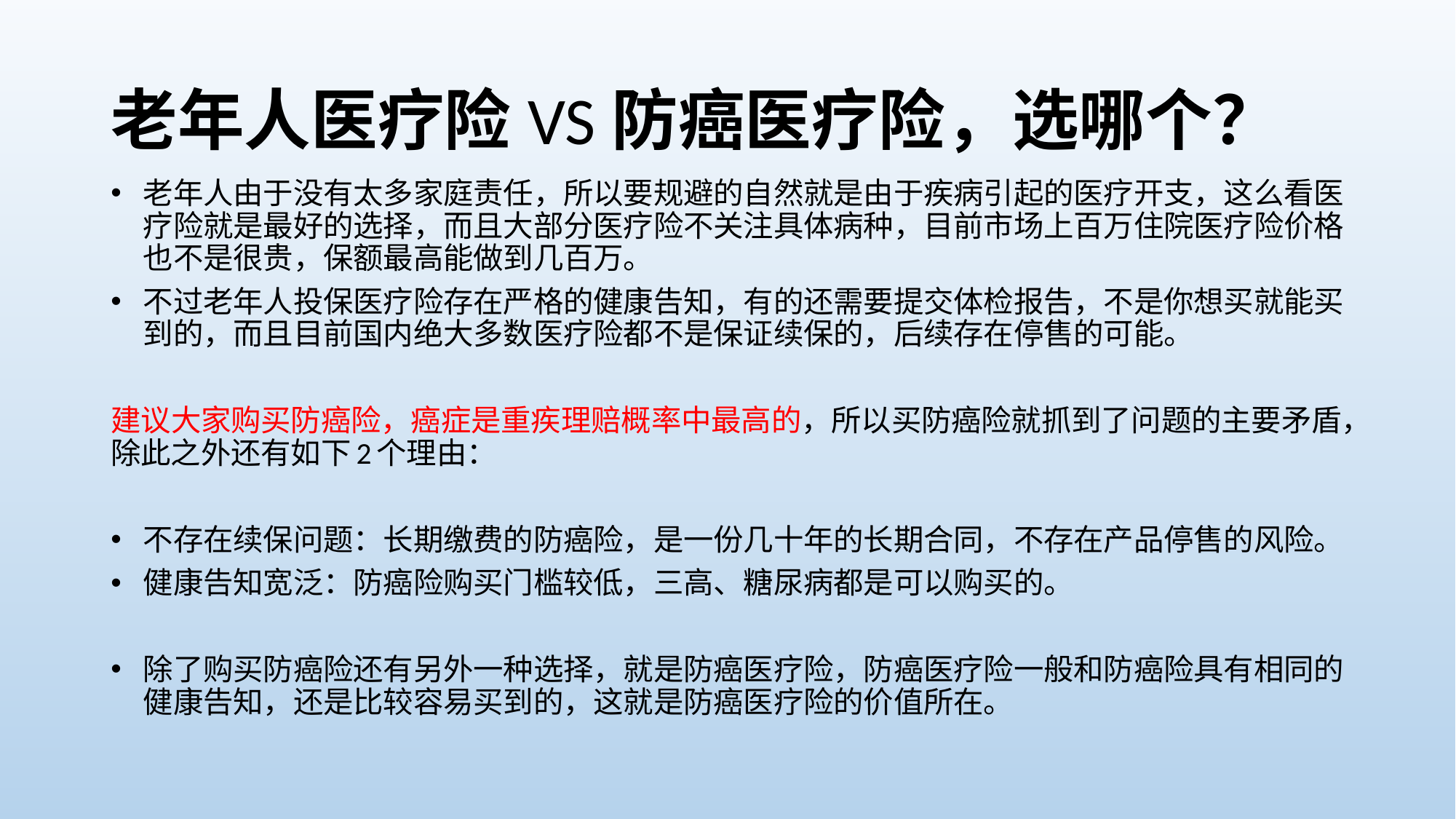

# 老年人医疗险VS防癌医疗险，选哪个？
老年人由于没有太多家庭责任，所以要规避的自然就是由于疾病引起的医疗开支，这么看医疗险就是最好的选择，而且大部分医疗险不关注具体病种，目前市场上百万住院医疗险价格也不是很贵，保额最高能做到几百万。
不过老年人投保医疗险存在严格的健康告知，有的还需要提交体检报告，不是你想买就能买到的，而且目前国内绝大多数医疗险都不是保证续保的，后续存在停售的可能。

建议大家购买防癌险，癌症是重疾理赔概率中最高的，所以买防癌险就抓到了问题的主要矛盾，除此之外还有如下2个理由：

不存在续保问题：长期缴费的防癌险，是一份几十年的长期合同，不存在产品停售的风险。
健康告知宽泛：防癌险购买门槛较低，三高、糖尿病都是可以购买的。

除了购买防癌险还有另外一种选择，就是防癌医疗险，防癌医疗险一般和防癌险具有相同的健康告知，还是比较容易买到的，这就是防癌医疗险的价值所在。